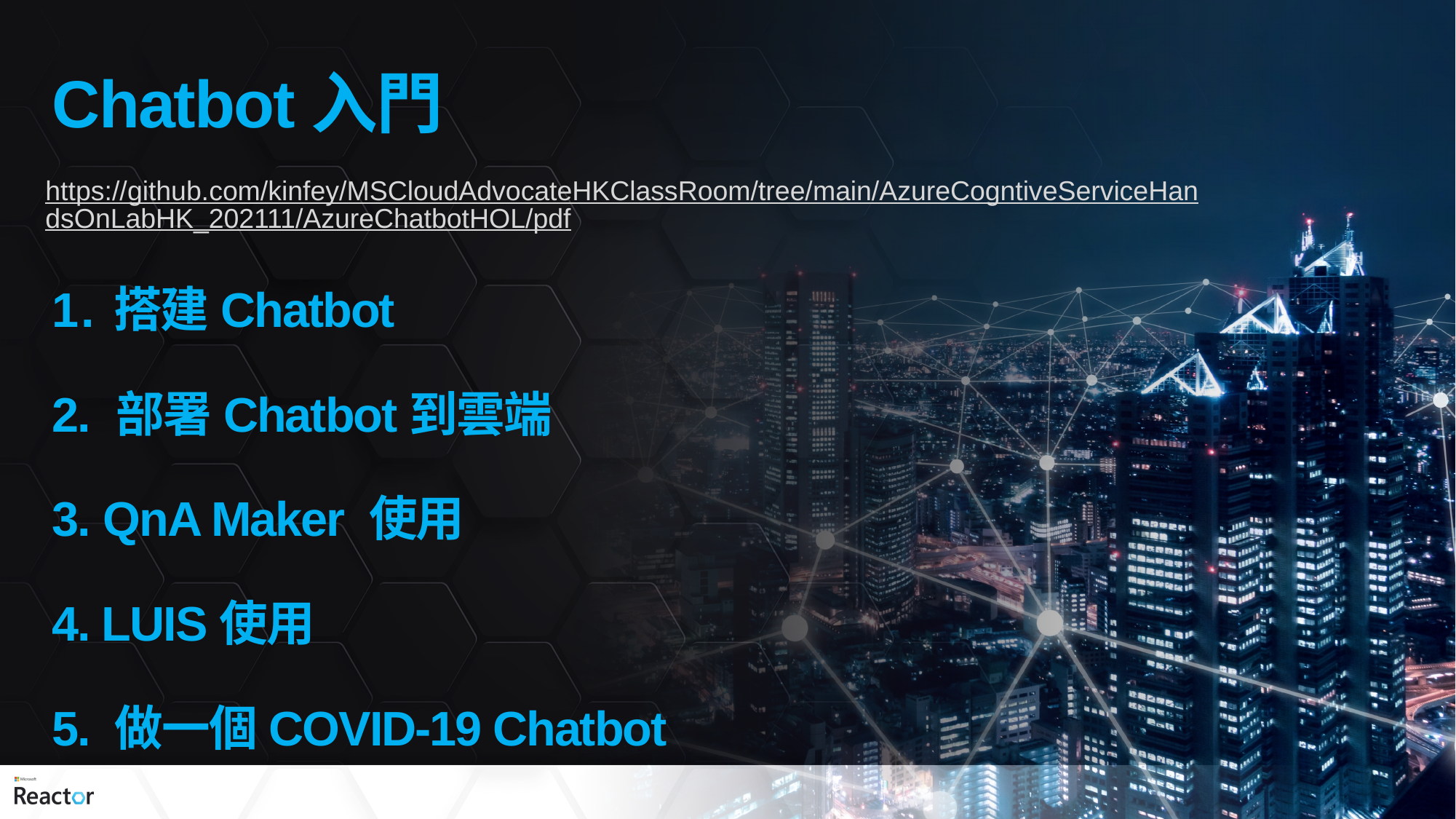

# Chatbot入門
https://github.com/kinfey/MSCloudAdvocateHKClassRoom/tree/main/AzureCogntiveServiceHandsOnLabHK_202111/AzureChatbotHOL/pdf
搭建Chatbot

2. 部署Chatbot到雲端

3. QnA Maker 使用

4. LUIS使用

5. 做一個COVID-19 Chatbot